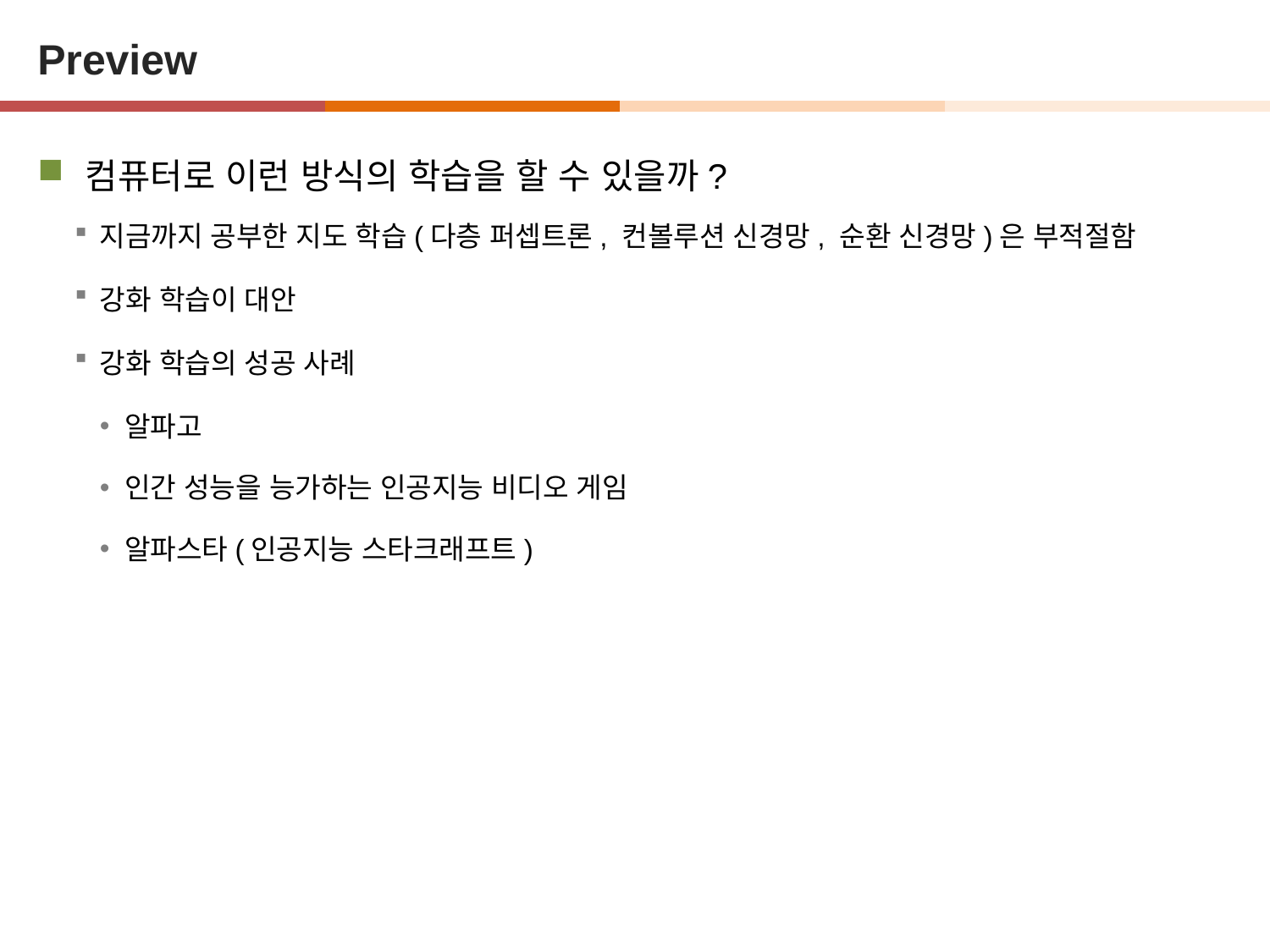

# Preview
컴퓨터로 이런 방식의 학습을 할 수 있을까?
지금까지 공부한 지도 학습(다층 퍼셉트론, 컨볼루션 신경망, 순환 신경망)은 부적절함
강화 학습이 대안
강화 학습의 성공 사례
알파고
인간 성능을 능가하는 인공지능 비디오 게임
알파스타(인공지능 스타크래프트)